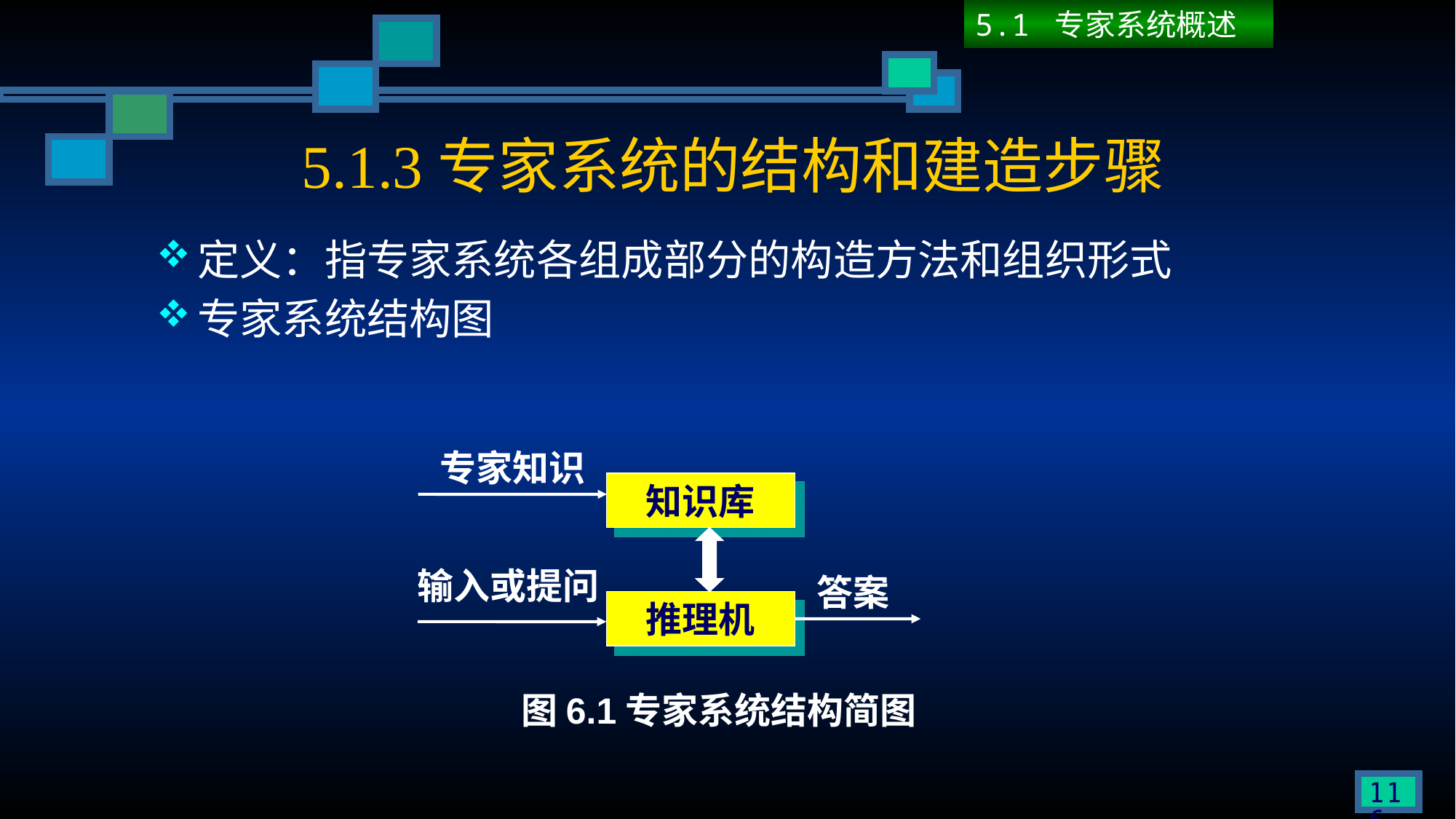

5.1 专家系统概述
# 5.1.3专家系统的结构和建造步骤
定义：指专家系统各组成部分的构造方法和组织形式
专家系统结构图

专家知识

输入或提问

知识库

答案

推理机
图6.1专家系统结构简图
116